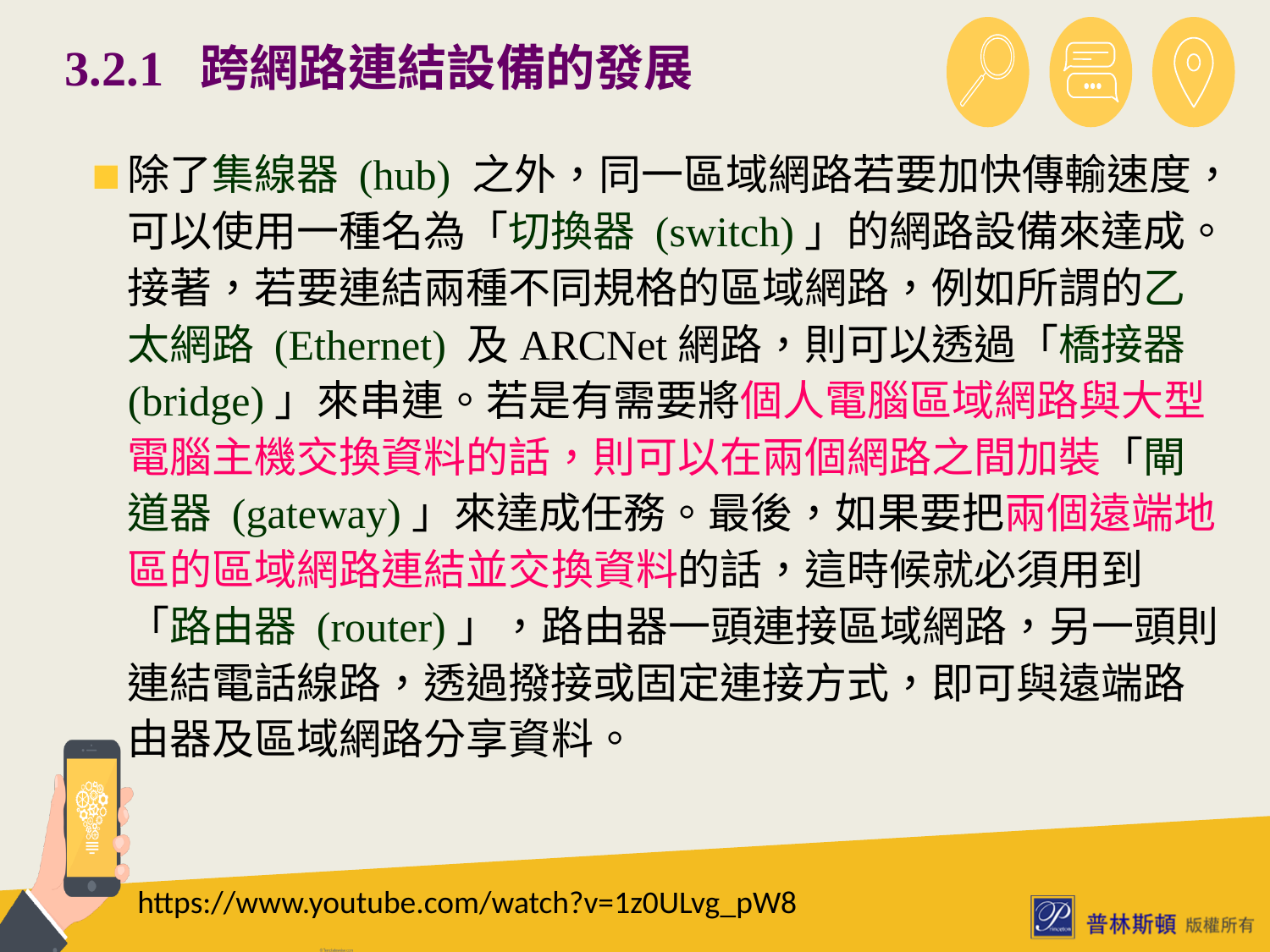

# 3.2.1  跨網路連結設備的發展
除了集線器 (hub) 之外，同一區域網路若要加快傳輸速度，可以使用一種名為「切換器 (switch)」的網路設備來達成。接著，若要連結兩種不同規格的區域網路，例如所謂的乙太網路 (Ethernet) 及ARCNet網路，則可以透過「橋接器 (bridge)」來串連。若是有需要將個人電腦區域網路與大型電腦主機交換資料的話，則可以在兩個網路之間加裝「閘道器 (gateway)」來達成任務。最後，如果要把兩個遠端地區的區域網路連結並交換資料的話，這時候就必須用到「路由器 (router)」，路由器一頭連接區域網路，另一頭則連結電話線路，透過撥接或固定連接方式，即可與遠端路由器及區域網路分享資料。
https://www.youtube.com/watch?v=1z0ULvg_pW8